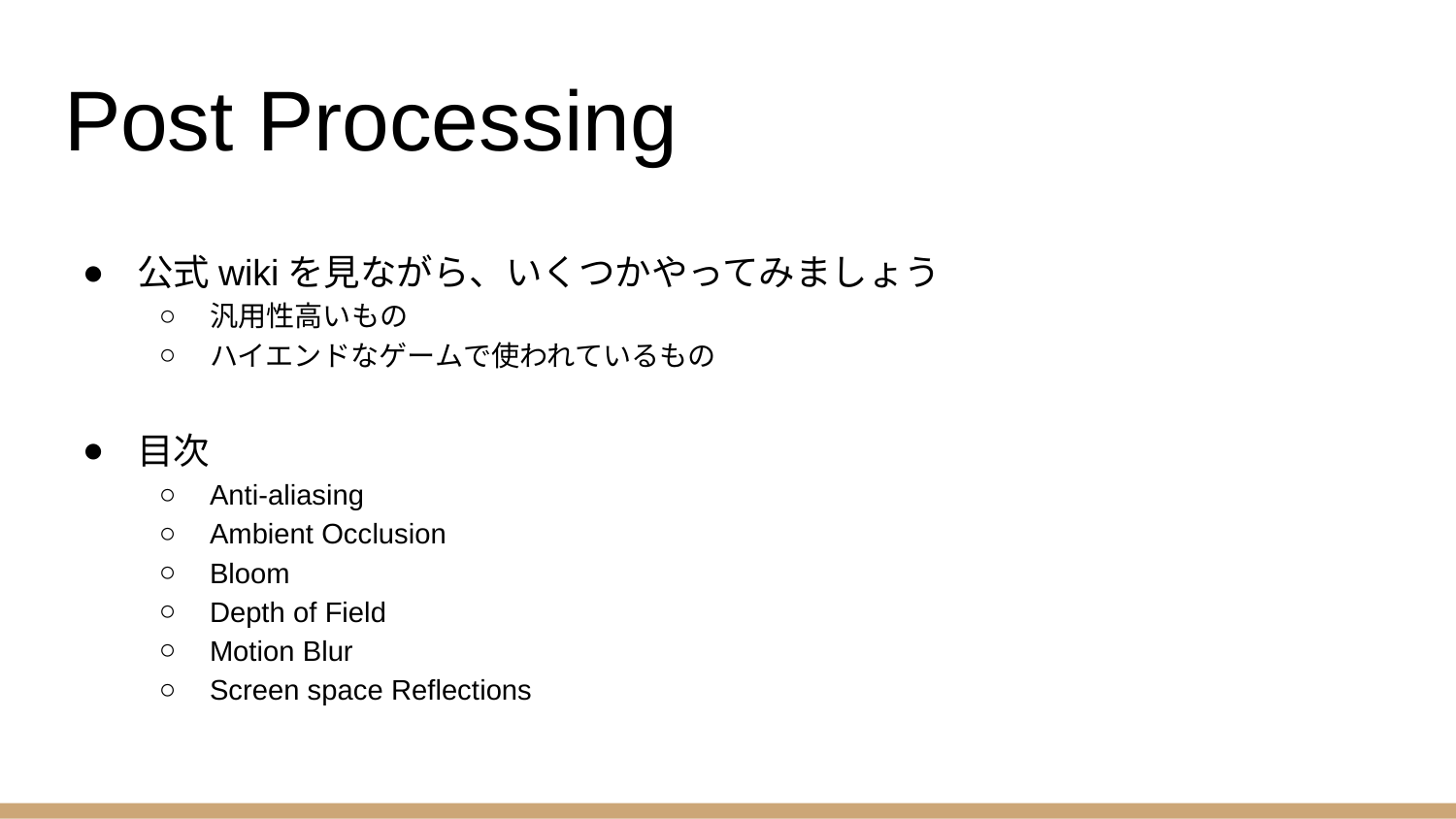

# Post Processing
公式wikiを見ながら、いくつかやってみましょう
汎用性高いもの
ハイエンドなゲームで使われているもの

目次
Anti-aliasing
Ambient Occlusion
Bloom
Depth of Field
Motion Blur
Screen space Reflections